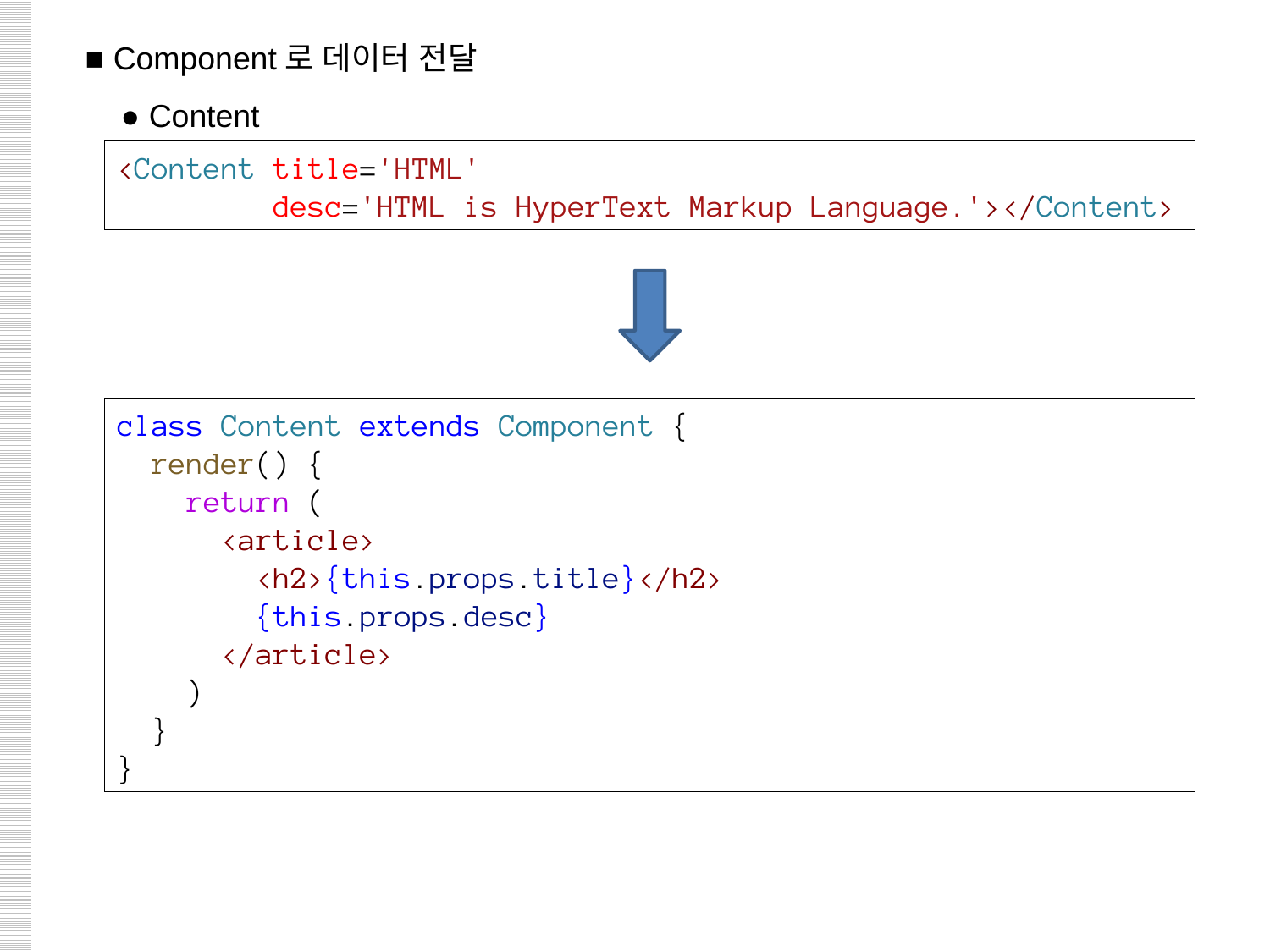

■ Component로 데이터 전달
    ● Content
<Content title='HTML'
         desc='HTML is HyperText Markup Language.'></Content>

class Content extends Component {
  render() {
    return (
      <article>
        <h2>{this.props.title}</h2>
        {this.props.desc}
      </article>
    )
  }
}